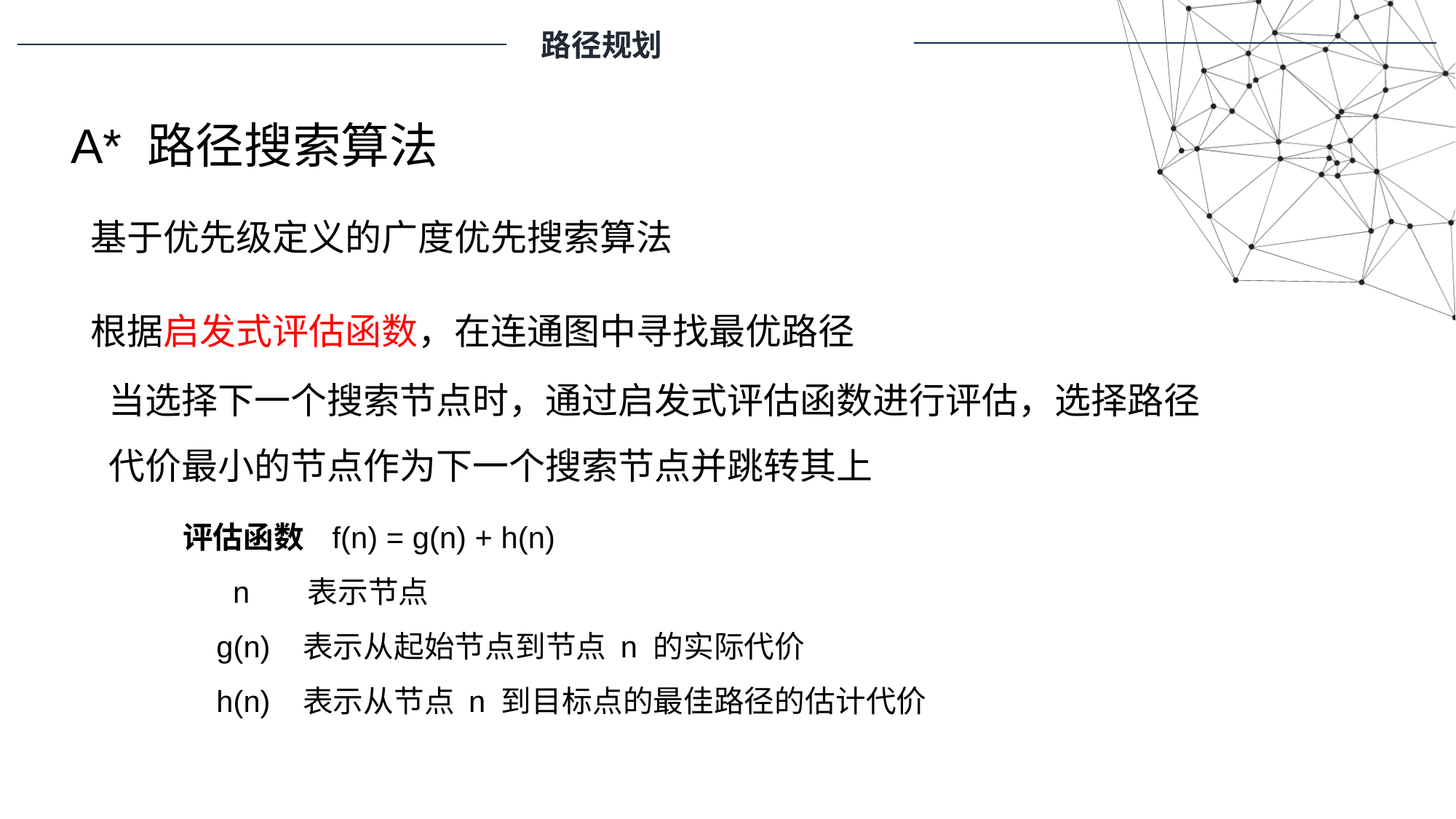

路径规划
A* 路径搜索算法
基于优先级定义的广度优先搜索算法
根据启发式评估函数，在连通图中寻找最优路径
当选择下一个搜索节点时，通过启发式评估函数进行评估，选择路径代价最小的节点作为下一个搜索节点并跳转其上
评估函数   f(n) = g(n) + h(n)
      n      表示节点
    g(n)   表示从起始节点到节点 n 的实际代价
    h(n)   表示从节点 n 到目标点的最佳路径的估计代价